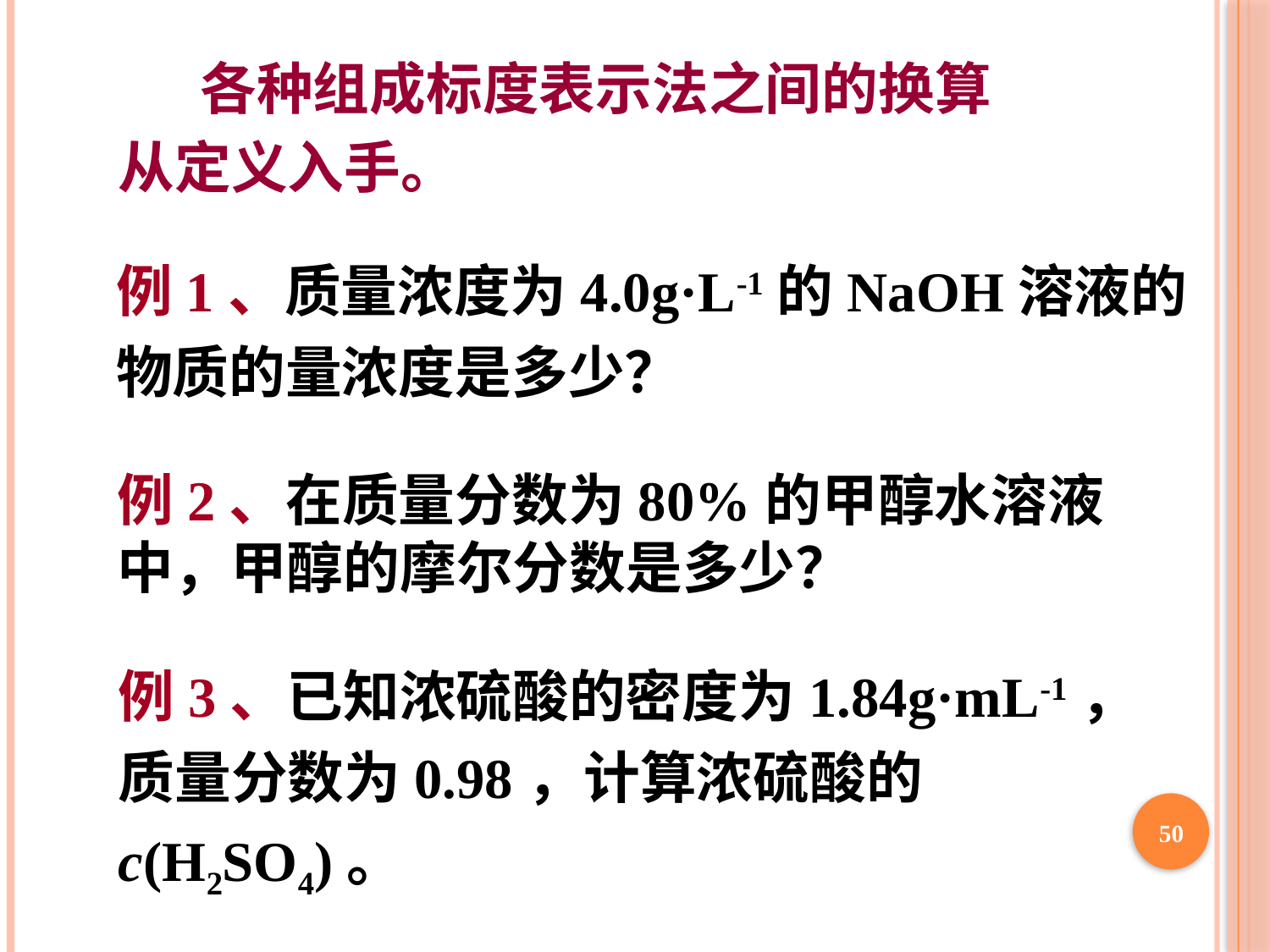

各种组成标度表示法之间的换算
从定义入手。
例1、质量浓度为4.0g·L-1的NaOH溶液的物质的量浓度是多少？
例2、在质量分数为80%的甲醇水溶液中，甲醇的摩尔分数是多少？
例3、已知浓硫酸的密度为1.84g·mL-1，质量分数为0.98，计算浓硫酸的c(H2SO4)。
50
50